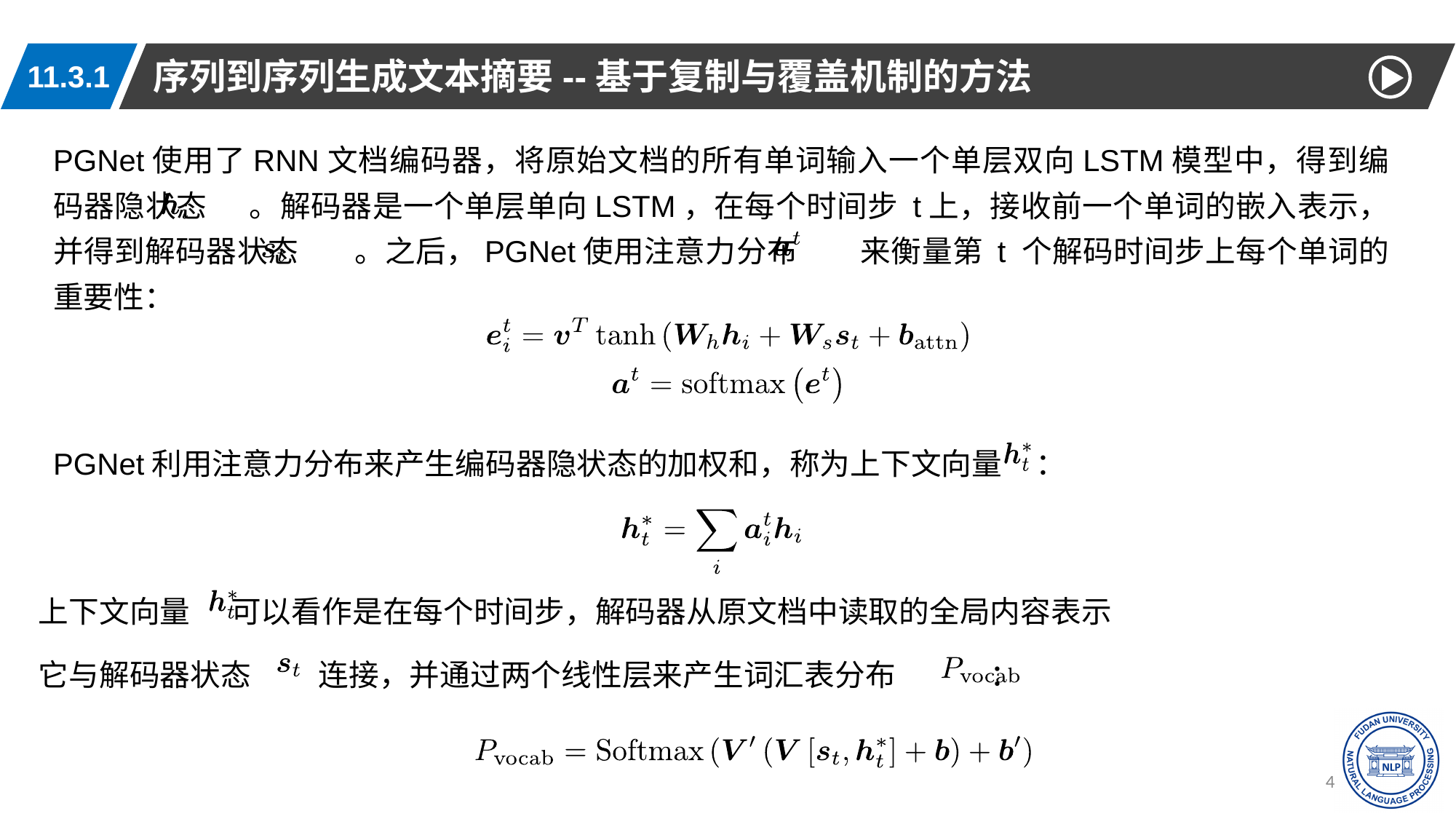

序列到序列生成文本摘要--基于复制与覆盖机制的方法
11.3.1

PGNet使用了RNN文档编码器，将原始文档的所有单词输入一个单层双向LSTM模型中，得到编码器隐状态      。解码器是一个单层单向LSTM，在每个时间步 t上，接收前一个单词的嵌入表示，并得到解码器状态        。之后，PGNet使用注意力分布         来衡量第 t 个解码时间步上每个单词的重要性：

PGNet利用注意力分布来产生编码器隐状态的加权和，称为上下文向量     ：

上下文向量      可以看作是在每个时间步，解码器从原文档中读取的全局内容表示
它与解码器状态          连接，并通过两个线性层来产生词汇表分布              ：

44